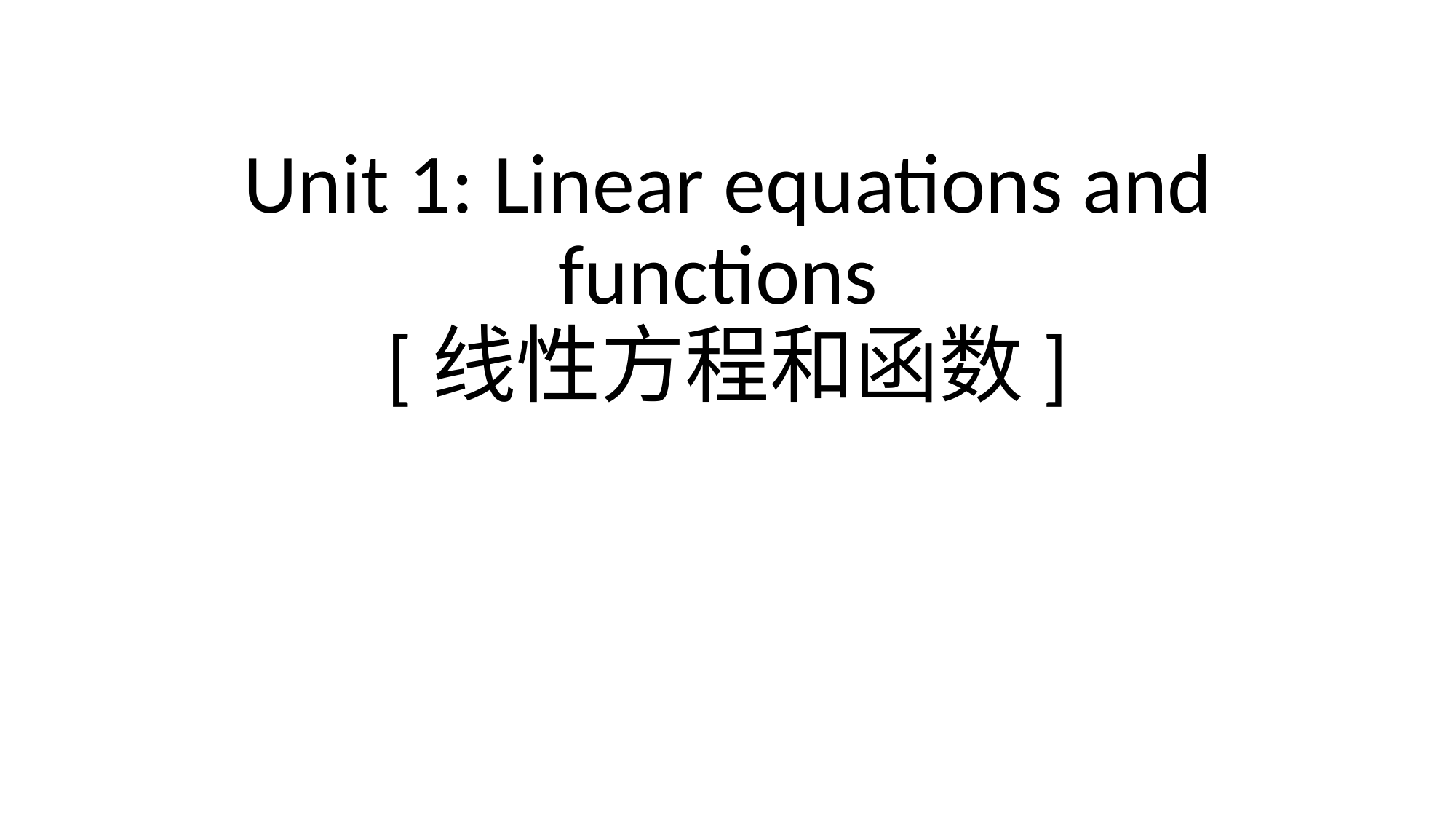

# Unit 1: Linear equations and functions [线性方程和函数]